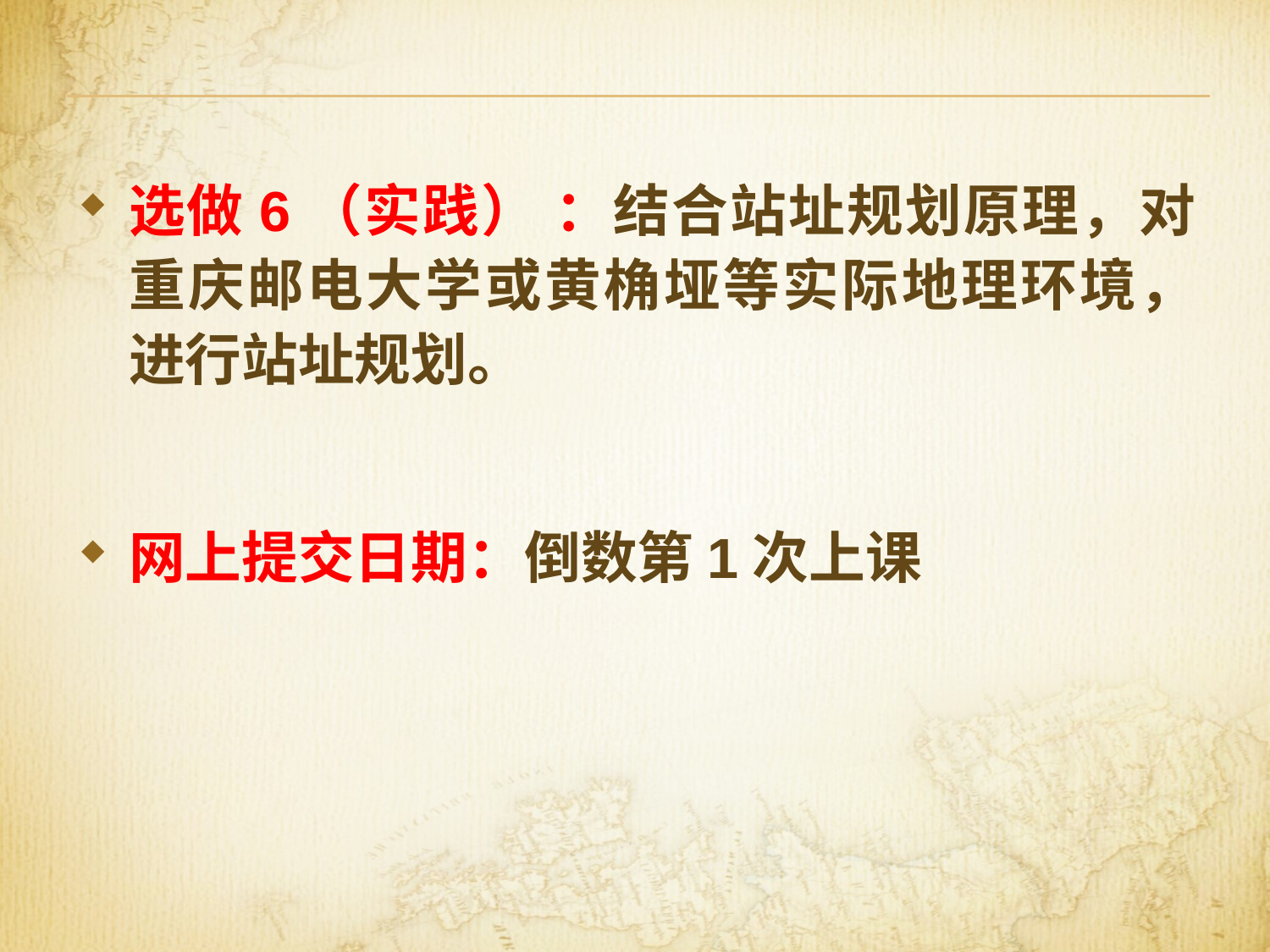

#
选做6（实践） ：结合站址规划原理，对重庆邮电大学或黄桷垭等实际地理环境，进行站址规划。

网上提交日期：倒数第1次上课